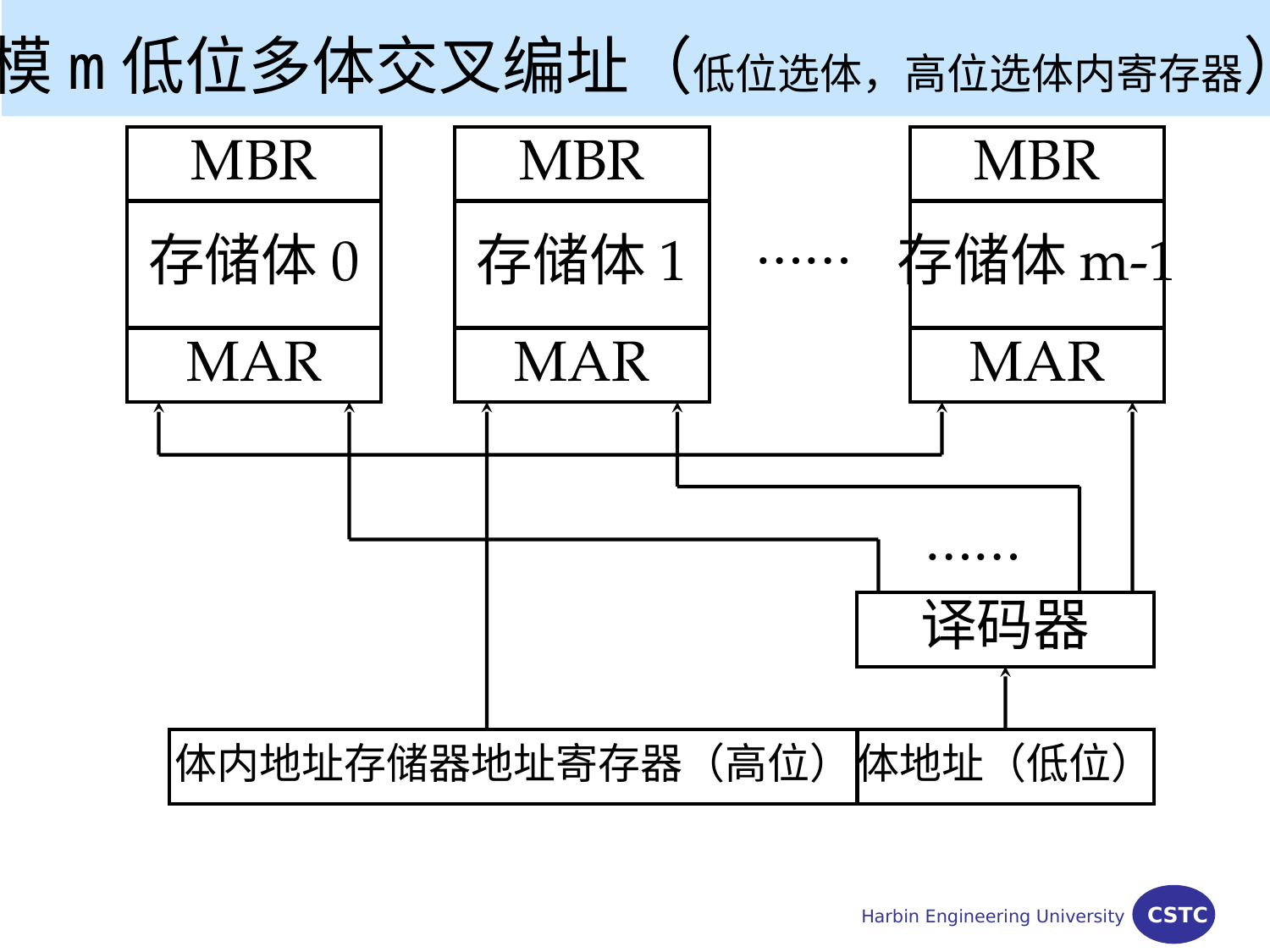

模m低位多体交叉编址（低位选体，高位选体内寄存器）
MBR
MBR
MBR
存储体0
存储体1
存储体m-1
……
MAR
MAR
MAR

……

译码器

体内地址存储器地址寄存器（高位）
体地址（低位）
Harbin Engineering University